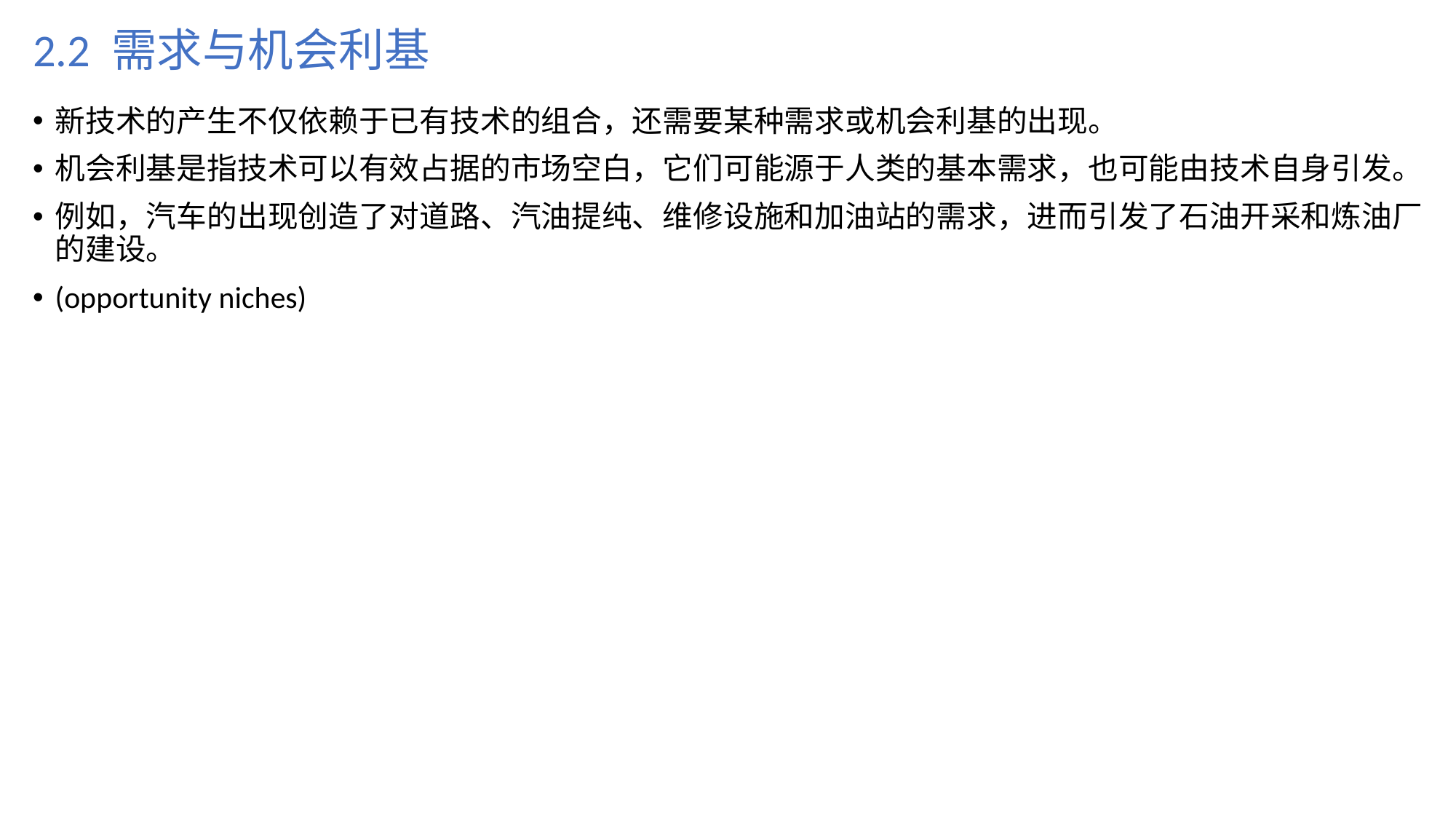

# 2.2 需求与机会利基
新技术的产生不仅依赖于已有技术的组合，还需要某种需求或机会利基的出现。
机会利基是指技术可以有效占据的市场空白，它们可能源于人类的基本需求，也可能由技术自身引发。
例如，汽车的出现创造了对道路、汽油提纯、维修设施和加油站的需求，进而引发了石油开采和炼油厂的建设。
(opportunity niches)